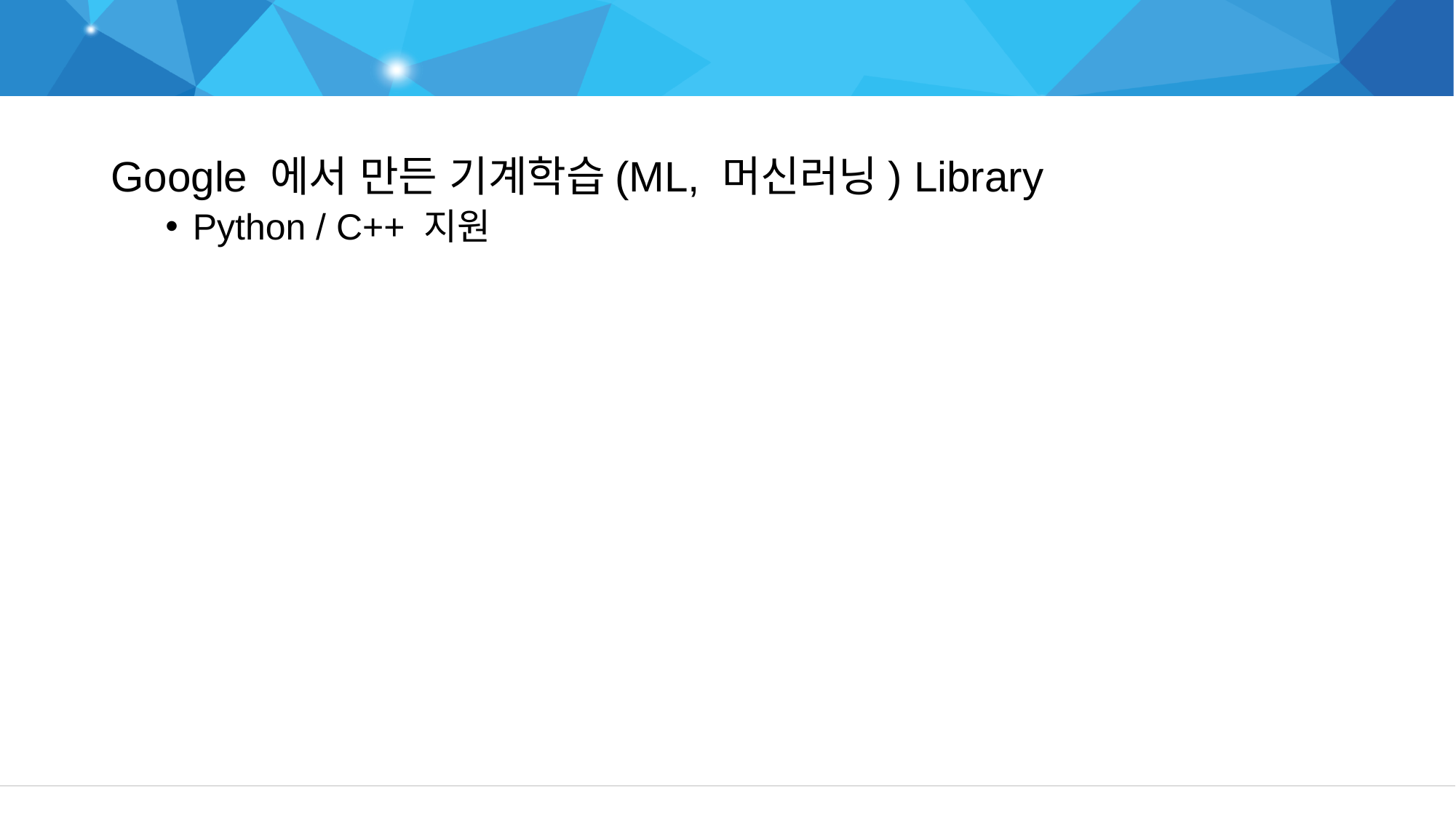

Tensorflow
Google 에서 만든 기계학습(ML, 머신러닝) Library
Python / C++ 지원